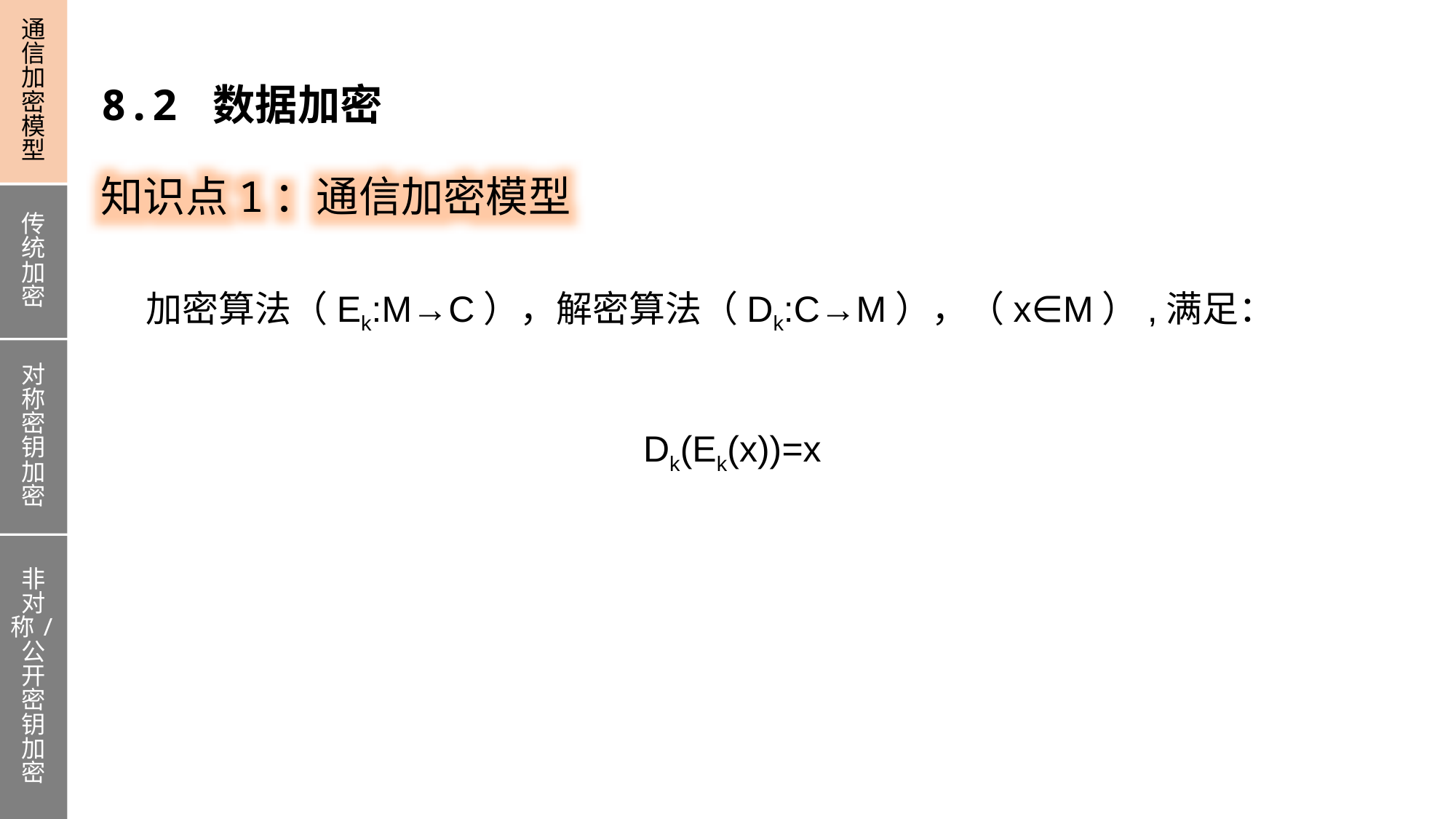

通信加密模型
传统加密
对称密钥加密
非对称/公开密钥加密
8.2 数据加密
知识点1：通信加密模型
加密算法（Ek:M→C），解密算法（Dk:C→M），（x∈M）,满足：

Dk(Ek(x))=x